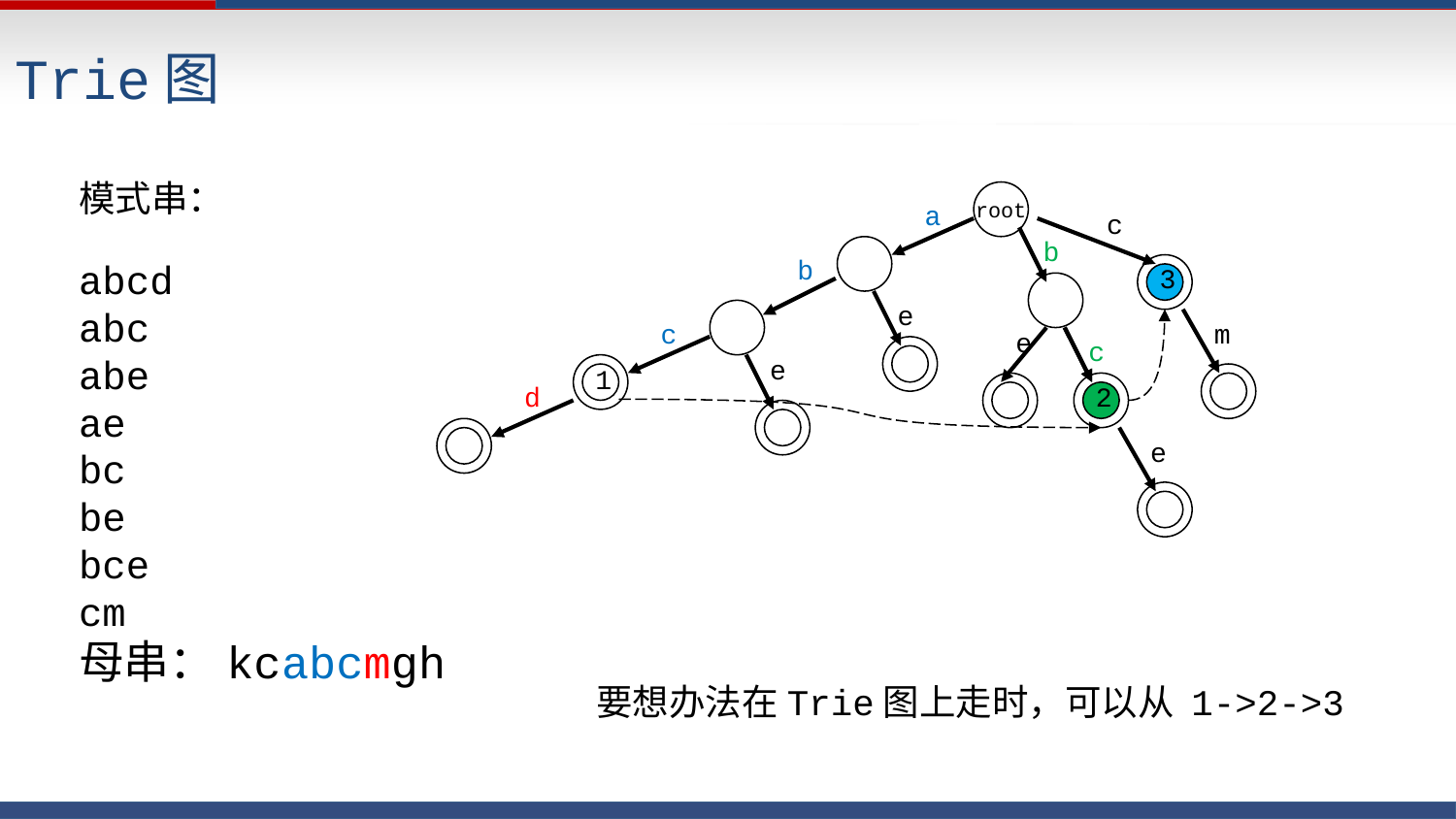

Trie图

模式串：

abcd
abc
abe
ae
bc
be
bce
cm
母串：kcabcmgh

root
a
c

b

b

3

e

c

m
e

c

e

1

d

2

e

要想办法在Trie图上走时，可以从 1->2->3